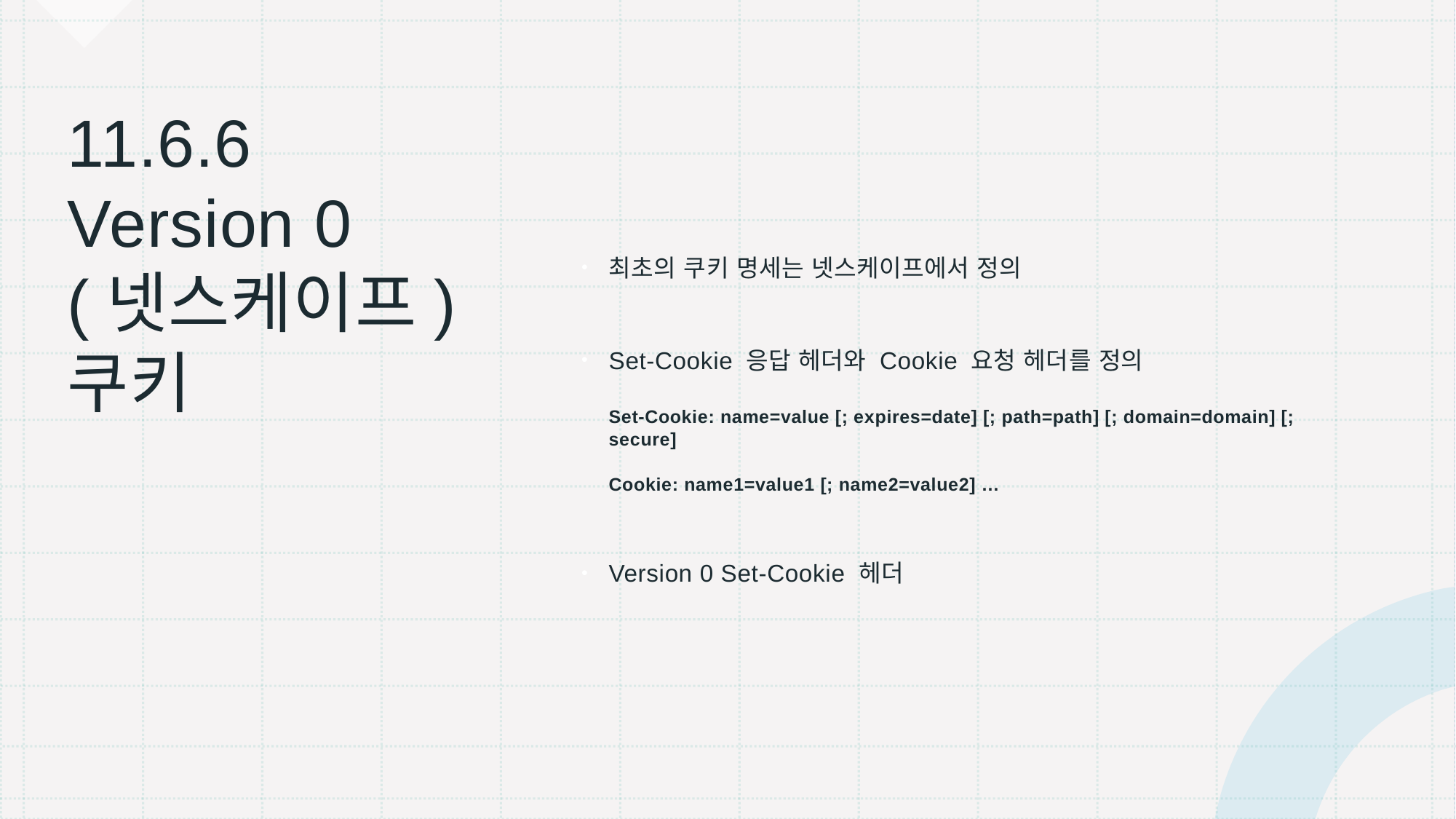

최초의 쿠키 명세는 넷스케이프에서 정의

Set-Cookie 응답 헤더와 Cookie 요청 헤더를 정의
Set-Cookie: name=value [; expires=date] [; path=path] [; domain=domain] [; secure]
Cookie: name1=value1 [; name2=value2] …

Version 0 Set-Cookie 헤더
# 11.6.6 Version 0 (넷스케이프) 쿠키